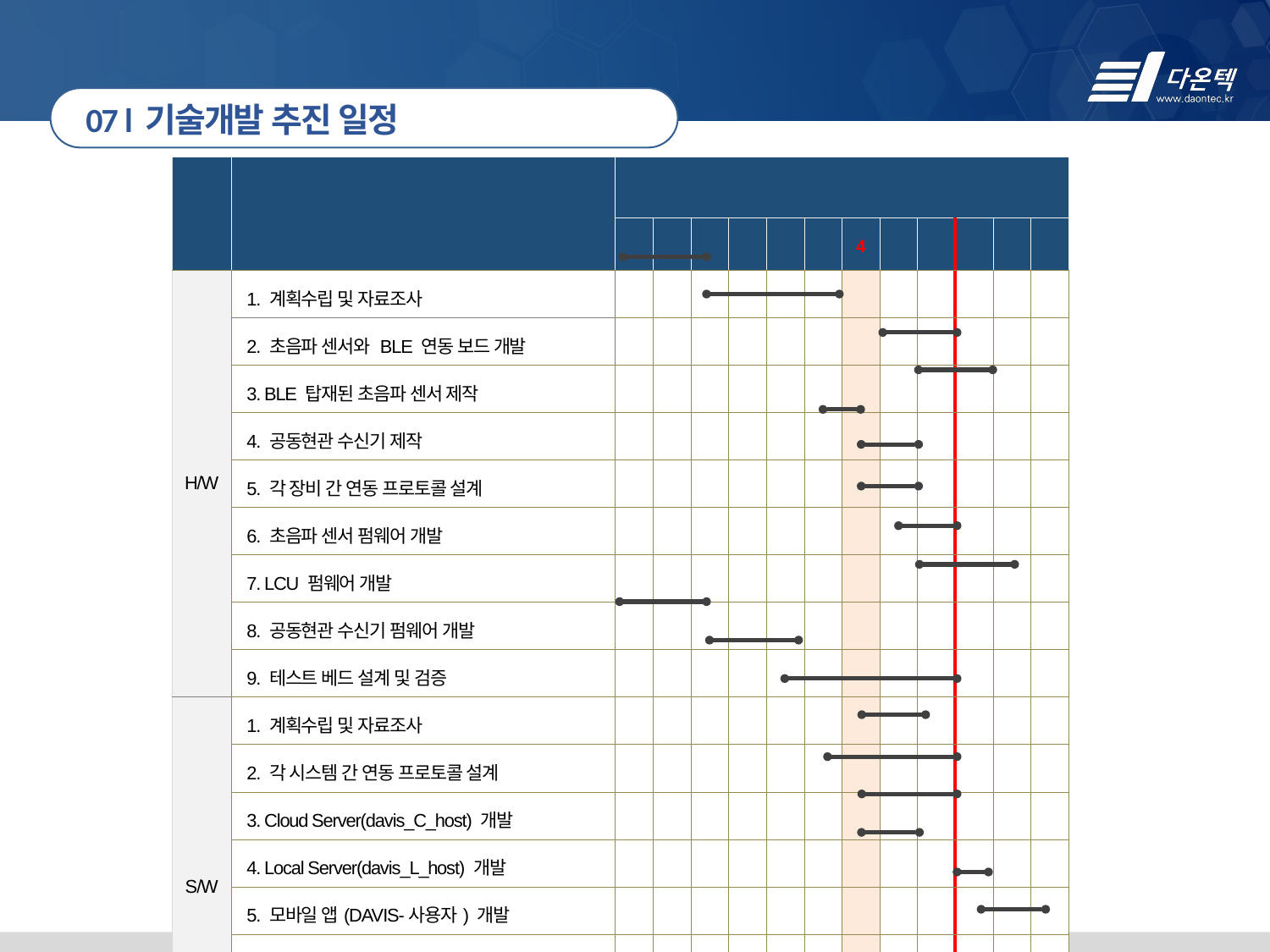

07 l 기술개발 추진 일정
| 구분 | 개발 항목 | 개발 일정(2021. 10. ~ 2022. 09.) |  |  |  |  |  |  |  |  |  |  |  |
| --- | --- | --- | --- | --- | --- | --- | --- | --- | --- | --- | --- | --- | --- |
|  |  | 10 | 11 | 12 | 1 | 2 | 3 | 4 | 5 | 6 | 7 | 8 | 9 |
| H/W | 1. 계획수립 및 자료조사 |  |  |  |  |  |  |  |  |  |  |  |  |
|  | 2. 초음파 센서와 BLE 연동 보드 개발 |  |  |  |  |  |  |  |  |  |  |  |  |
| 설치부문 | 3. BLE 탑재된 초음파 센서 제작 |  |  |  |  |  |  |  |  |  |  |  |  |
|  | 4. 공동현관 수신기 제작 |  |  |  |  |  |  |  |  |  |  |  |  |
| 구축부문 | 5. 각 장비 간 연동 프로토콜 설계 |  |  |  |  |  |  |  |  |  |  |  |  |
|  | 6. 초음파 센서 펌웨어 개발 |  |  |  |  |  |  |  |  |  |  |  |  |
|  | 7. LCU 펌웨어 개발 |  |  |  |  |  |  |  |  |  |  |  |  |
|  | 8. 공동현관 수신기 펌웨어 개발 |  |  |  |  |  |  |  |  |  |  |  |  |
|  | 9. 테스트 베드 설계 및 검증 |  |  |  |  |  |  |  |  |  |  |  |  |
| S/W | 1. 계획수립 및 자료조사 |  |  |  |  |  |  |  |  |  |  |  |  |
| 시험 | 2. 각 시스템 간 연동 프로토콜 설계 |  |  |  |  |  |  |  |  |  |  |  |  |
|  | 3. Cloud Server(davis\_C\_host) 개발 |  |  |  |  |  |  |  |  |  |  |  |  |
| 교육 및 기술이전 | 4. Local Server(davis\_L\_host) 개발 |  |  |  |  |  |  |  |  |  |  |  |  |
| 완료보고 | 5. 모바일 앱(DAVIS-사용자) 개발 |  |  |  |  |  |  |  |  |  |  |  |  |
|  | 6. 모바일 앱(DAVIS-관리자) 개발 |  |  |  |  |  |  |  |  |  |  |  |  |
|  | 7. 통합관리 웹(web) 개발 |  |  |  |  |  |  |  |  |  |  |  |  |
|  | 8. 앱 등록 및 배포 |  |  |  |  |  |  |  |  |  |  |  |  |
| 공통 | 1. 통합 테스트 |  |  |  |  |  |  |  |  |  |  |  |  |